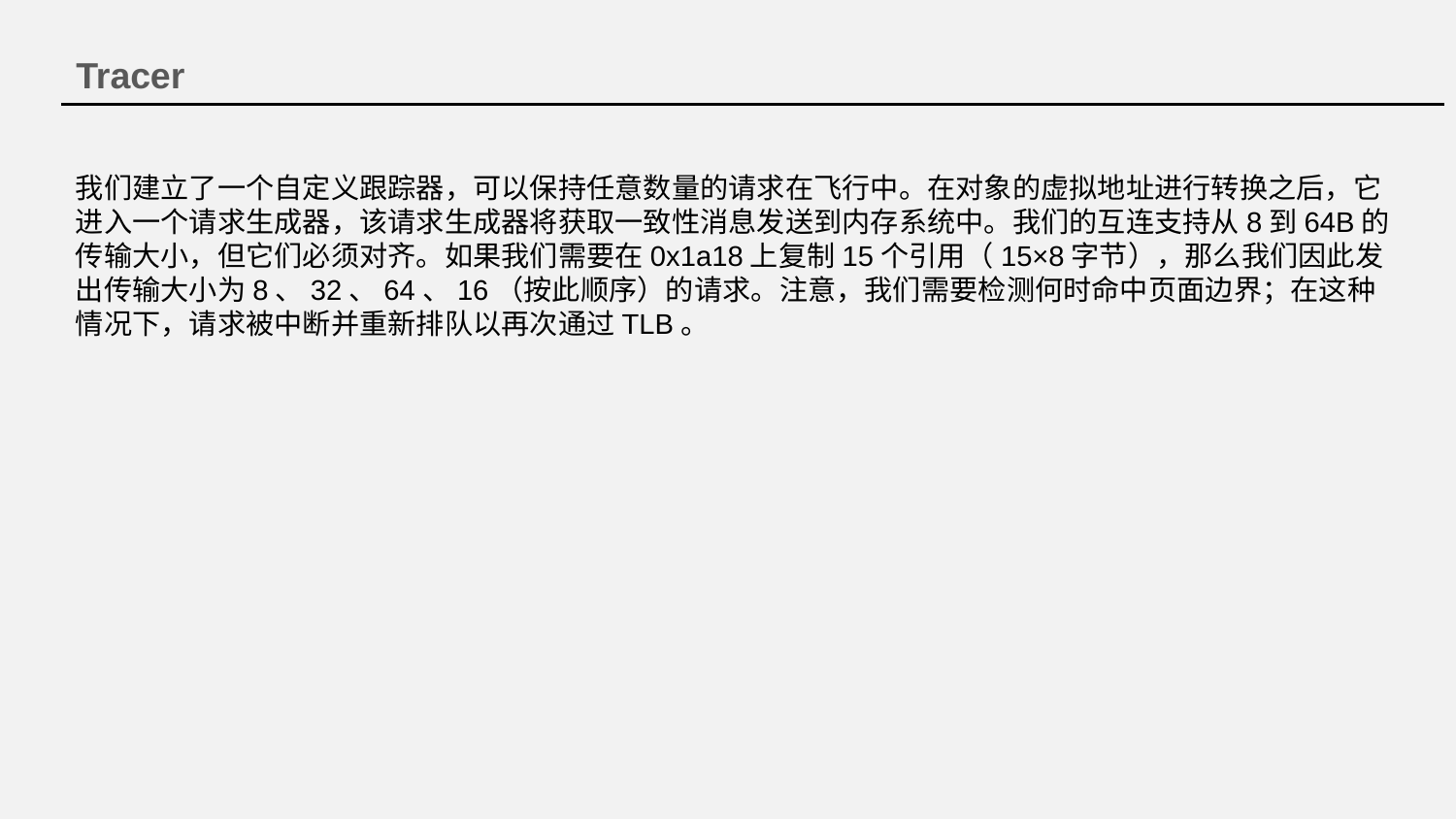

Tracer
我们建立了一个自定义跟踪器，可以保持任意数量的请求在飞行中。在对象的虚拟地址进行转换之后，它进入一个请求生成器，该请求生成器将获取一致性消息发送到内存系统中。我们的互连支持从8到64B的传输大小，但它们必须对齐。如果我们需要在0x1a18上复制15个引用（15×8字节），那么我们因此发出传输大小为8、32、64、16（按此顺序）的请求。注意，我们需要检测何时命中页面边界；在这种情况下，请求被中断并重新排队以再次通过TLB。